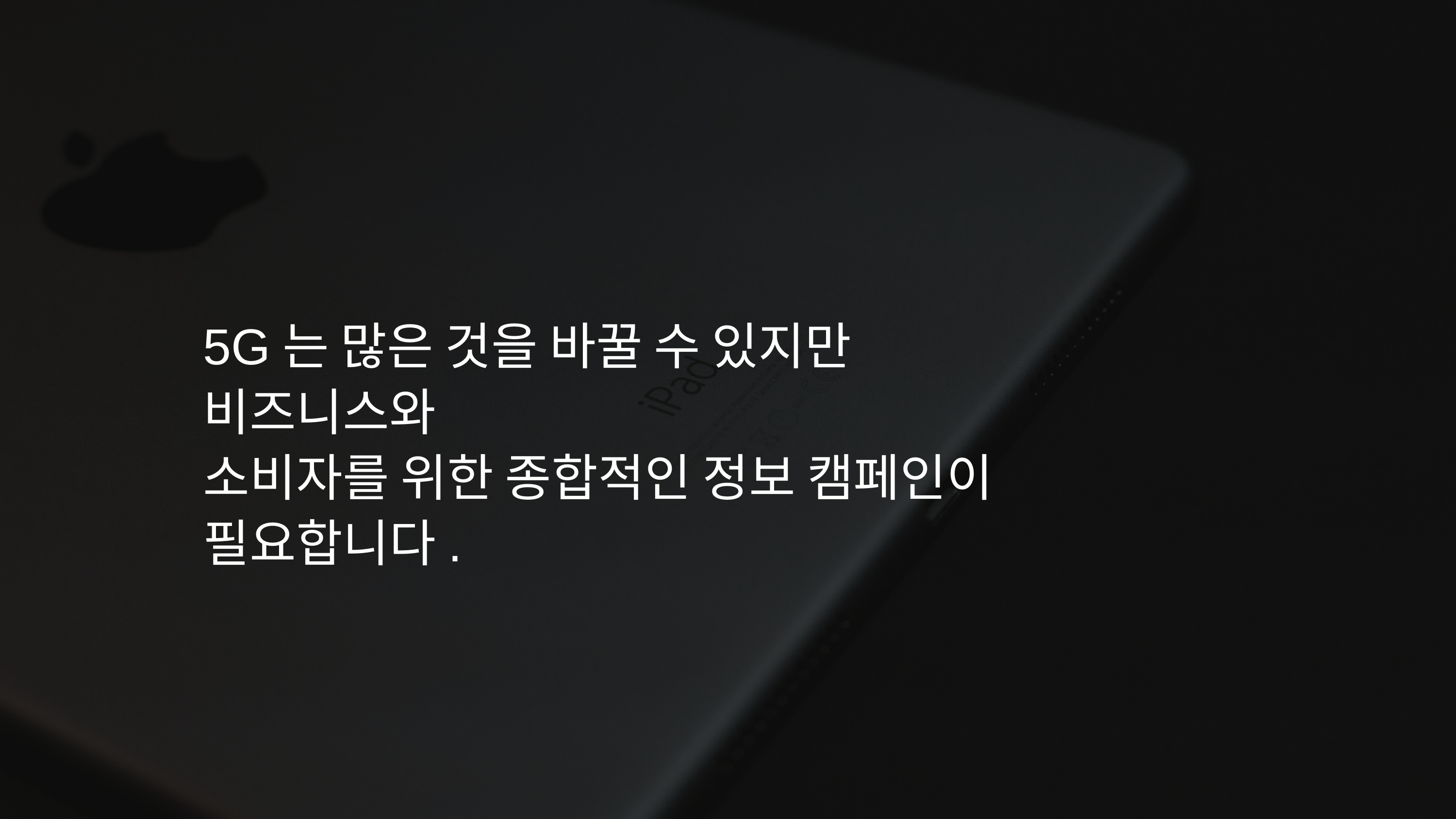

5G는 많은 것을 바꿀 수 있지만 비즈니스와
소비자를 위한 종합적인 정보 캠페인이
필요합니다.